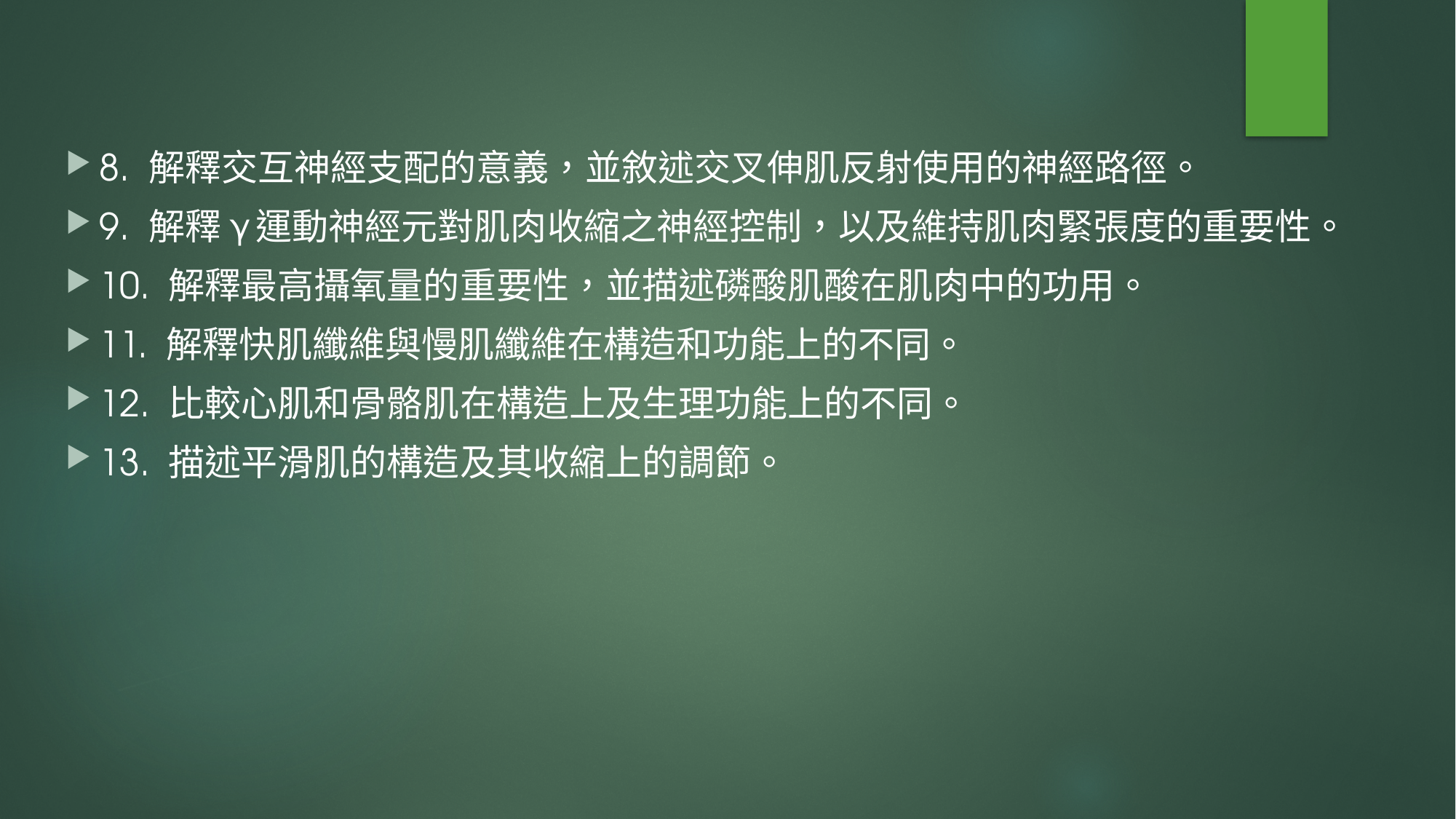

8. 解釋交互神經支配的意義，並敘述交叉伸肌反射使用的神經路徑。
9. 解釋γ運動神經元對肌肉收縮之神經控制，以及維持肌肉緊張度的重要性。
10. 解釋最高攝氧量的重要性，並描述磷酸肌酸在肌肉中的功用。
11. 解釋快肌纖維與慢肌纖維在構造和功能上的不同。
12. 比較心肌和骨骼肌在構造上及生理功能上的不同。
13. 描述平滑肌的構造及其收縮上的調節。